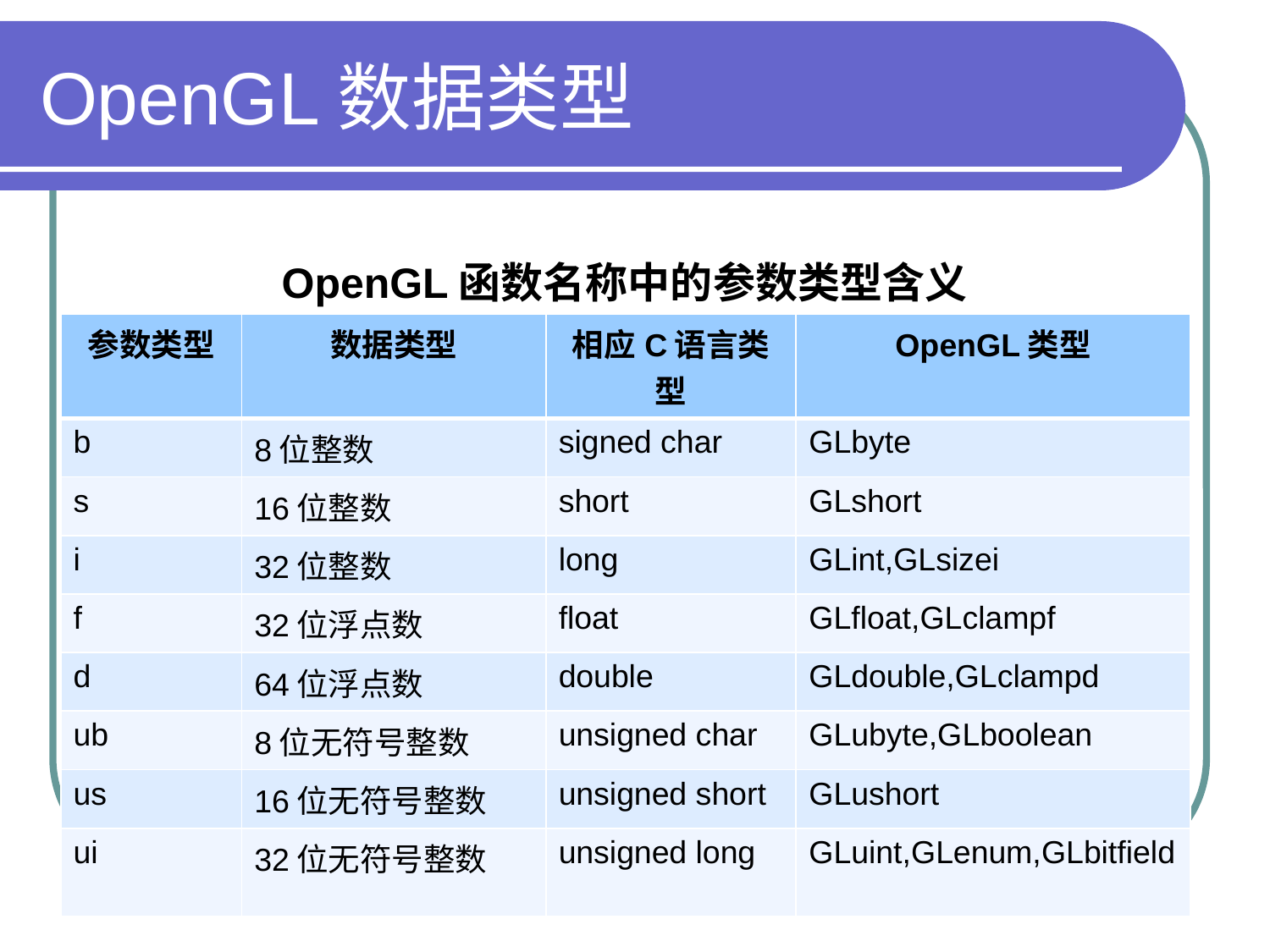

# OpenGL数据类型
OpenGL函数名称中的参数类型含义
| 参数类型 | 数据类型 | 相应C语言类型 | OpenGL类型 |
| --- | --- | --- | --- |
| b | 8位整数 | signed char | GLbyte |
| s | 16位整数 | short | GLshort |
| i | 32位整数 | long | GLint,GLsizei |
| f | 32位浮点数 | float | GLfloat,GLclampf |
| d | 64位浮点数 | double | GLdouble,GLclampd |
| ub | 8位无符号整数 | unsigned char | GLubyte,GLboolean |
| us | 16位无符号整数 | unsigned short | GLushort |
| ui | 32位无符号整数 | unsigned long | GLuint,GLenum,GLbitfield |